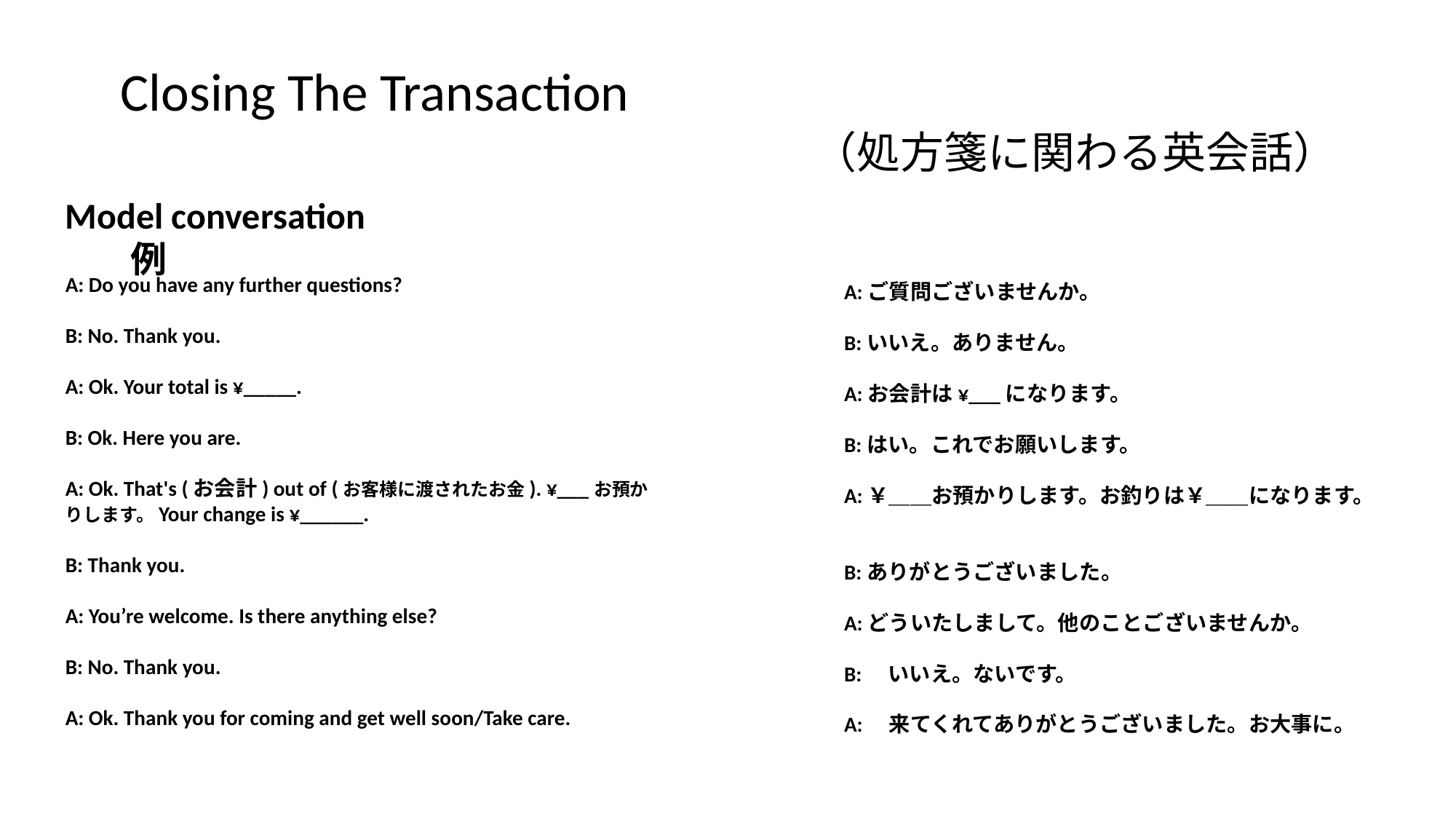

# Closing The Transaction　　　　　　　　　　　　　　　　　　　　　　　　　　（処方箋に関わる英会話）
Model conversation　　　　　　　　　　　　　　　　　　　　　　　　　　　         例

A: Do you have any further questions?

B: No. Thank you.

A: Ok. Your total is ¥_____.

B: Ok. Here you are.

A: Ok. That's (お会計) out of (お客様に渡されたお金). ¥___お預かりします。Your change is ¥______.

B: Thank you.

A: You’re welcome. Is there anything else?

B: No. Thank you.

A: Ok. Thank you for coming and get well soon/Take care.

A:ご質問ございませんか。

B:いいえ。ありません。

A:お会計は¥___になります。

B:はい。これでお願いします。

A:￥＿＿お預かりします。お釣りは￥＿＿になります。

B:ありがとうございました。

A:どういたしまして。他のことございませんか。

B:　いいえ。ないです。

A:　来てくれてありがとうございました。お大事に。